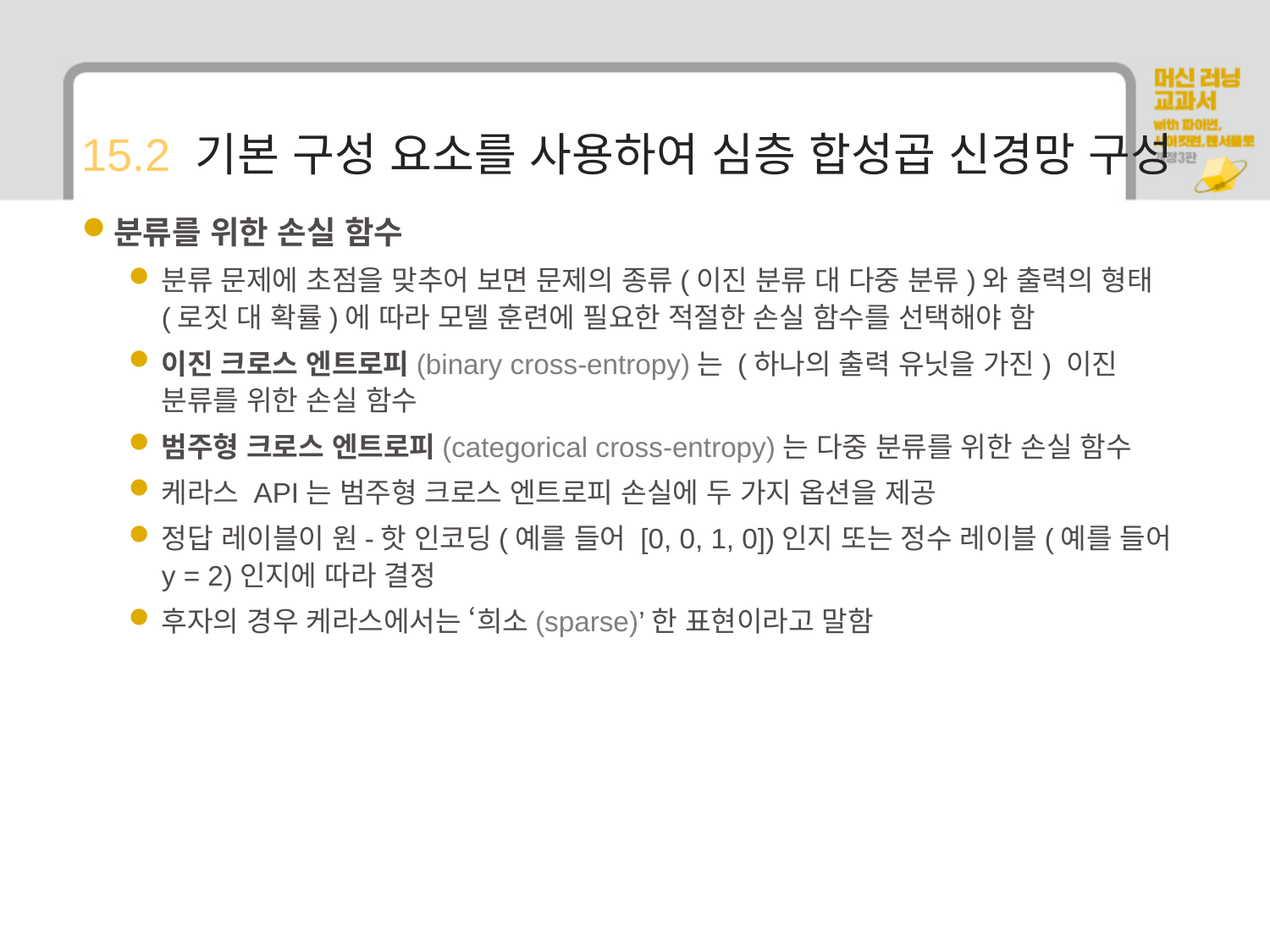

# 15.2 기본 구성 요소를 사용하여 심층 합성곱 신경망 구성
분류를 위한 손실 함수
분류 문제에 초점을 맞추어 보면 문제의 종류(이진 분류 대 다중 분류)와 출력의 형태(로짓 대 확률)에 따라 모델 훈련에 필요한 적절한 손실 함수를 선택해야 함
이진 크로스 엔트로피(binary cross-entropy)는 (하나의 출력 유닛을 가진) 이진 분류를 위한 손실 함수
범주형 크로스 엔트로피(categorical cross-entropy)는 다중 분류를 위한 손실 함수
케라스 API는 범주형 크로스 엔트로피 손실에 두 가지 옵션을 제공
정답 레이블이 원-핫 인코딩(예를 들어 [0, 0, 1, 0])인지 또는 정수 레이블(예를 들어 y = 2)인지에 따라 결정
후자의 경우 케라스에서는 ‘희소(sparse)’한 표현이라고 말함